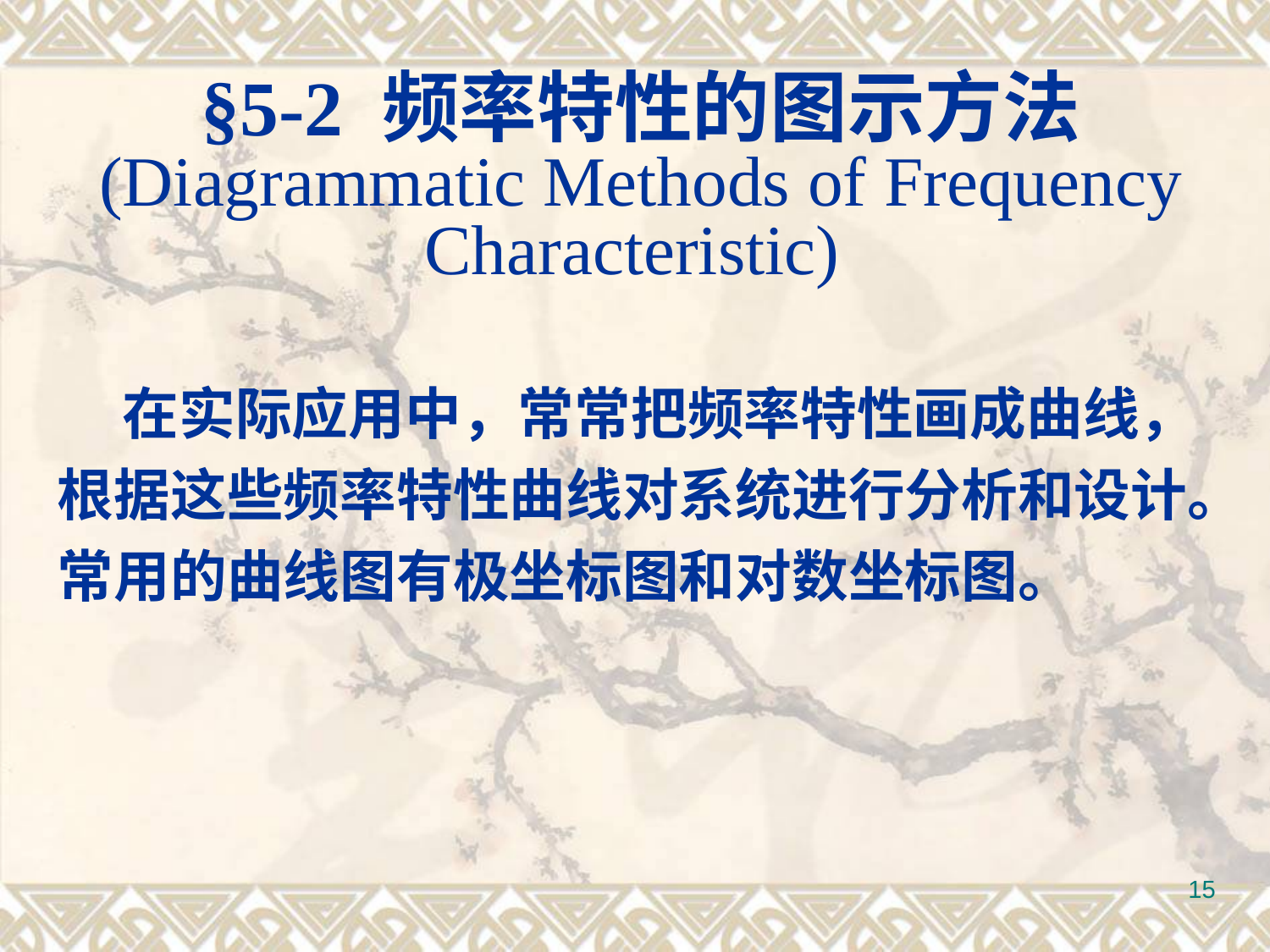

§5-2 频率特性的图示方法
(Diagrammatic Methods of Frequency Characteristic)
    在实际应用中，常常把频率特性画成曲线，根据这些频率特性曲线对系统进行分析和设计。常用的曲线图有极坐标图和对数坐标图。
15